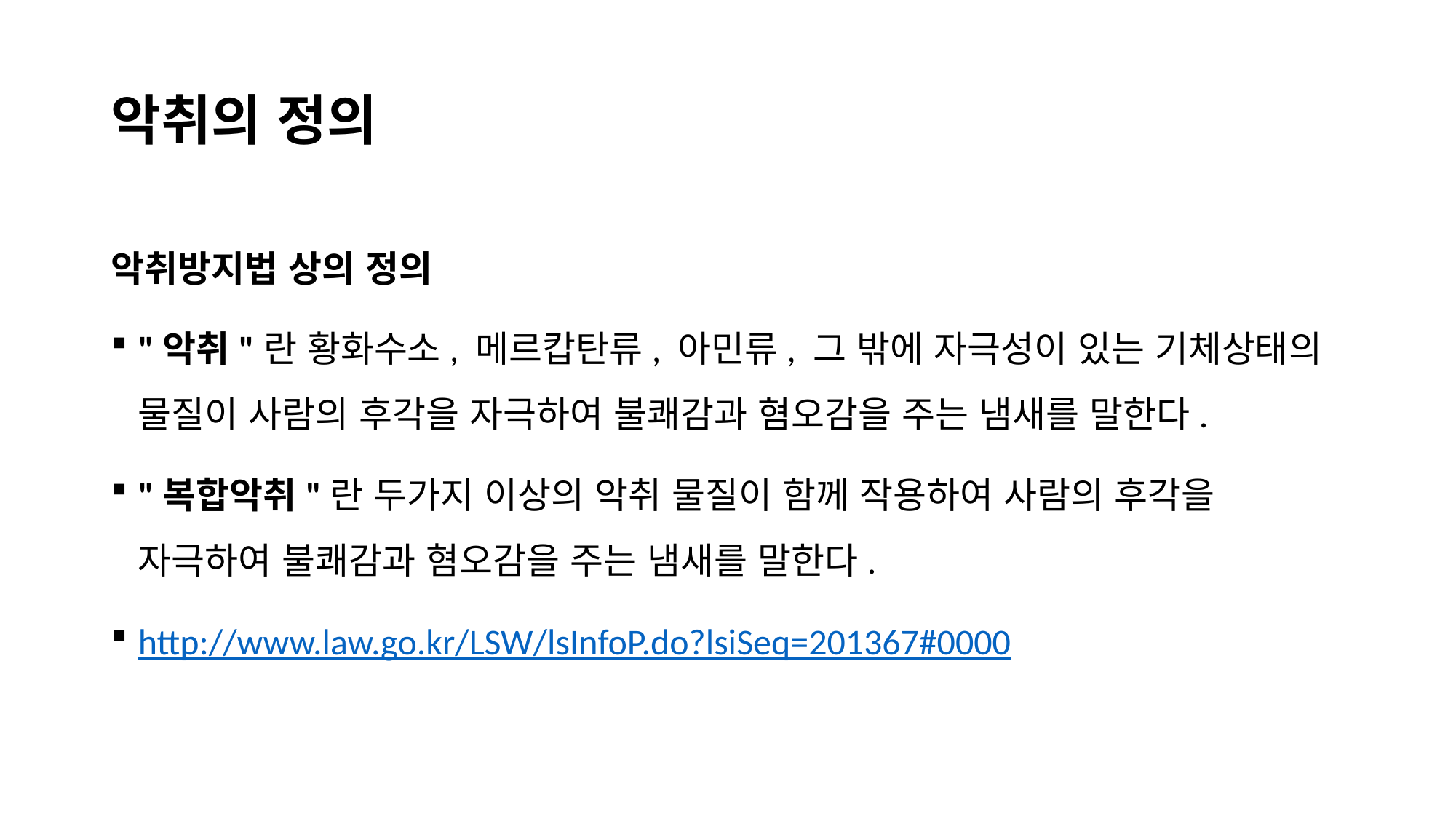

# 악취의 정의
악취방지법 상의 정의
"악취"란 황화수소, 메르캅탄류, 아민류, 그 밖에 자극성이 있는 기체상태의 물질이 사람의 후각을 자극하여 불쾌감과 혐오감을 주는 냄새를 말한다.
"복합악취"란 두가지 이상의 악취 물질이 함께 작용하여 사람의 후각을 자극하여 불쾌감과 혐오감을 주는 냄새를 말한다.
http://www.law.go.kr/LSW/lsInfoP.do?lsiSeq=201367#0000